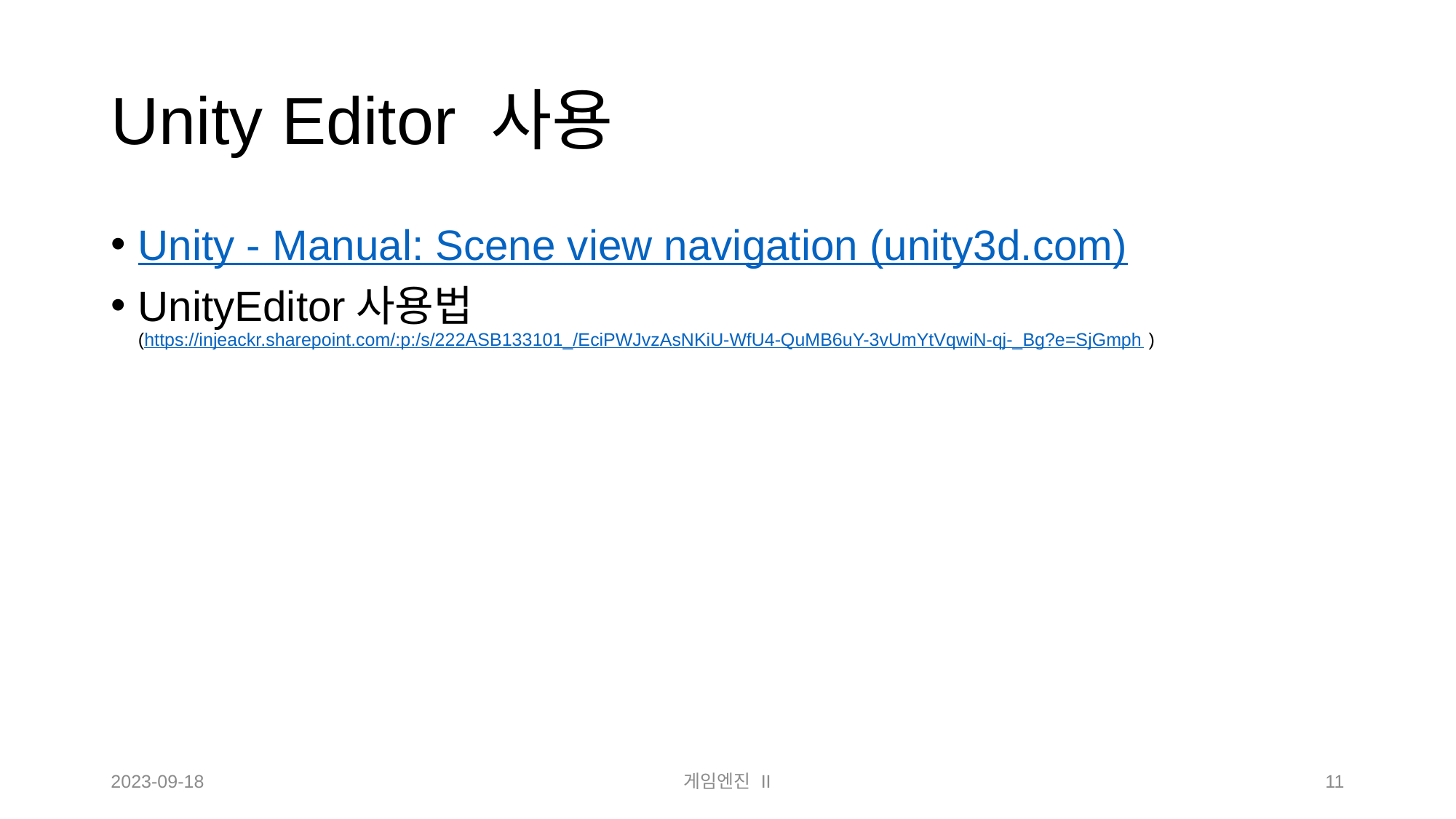

# Unity Editor 사용
Unity - Manual: Scene view navigation (unity3d.com)
UnityEditor사용법
(https://injeackr.sharepoint.com/:p:/s/222ASB133101_/EciPWJvzAsNKiU-WfU4-QuMB6uY-3vUmYtVqwiN-qj-_Bg?e=SjGmph )
2023-09-18
게임엔진 II
11